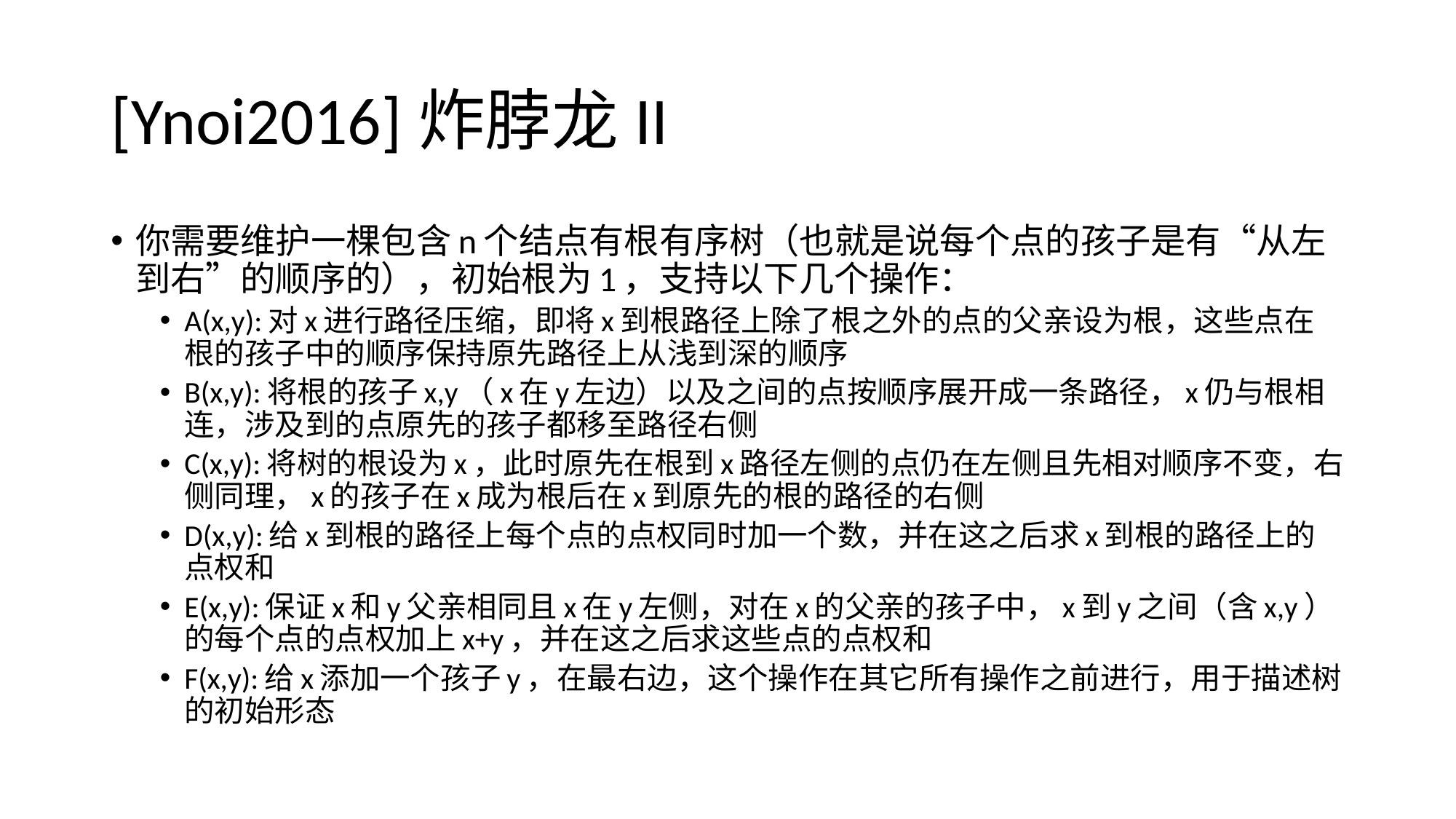

# [Ynoi2016]炸脖龙II
你需要维护一棵包含n个结点有根有序树（也就是说每个点的孩子是有“从左到右”的顺序的），初始根为1，支持以下几个操作：
A(x,y):对x进行路径压缩，即将x到根路径上除了根之外的点的父亲设为根，这些点在根的孩子中的顺序保持原先路径上从浅到深的顺序
B(x,y):将根的孩子x,y（x在y左边）以及之间的点按顺序展开成一条路径，x仍与根相连，涉及到的点原先的孩子都移至路径右侧
C(x,y):将树的根设为x，此时原先在根到x路径左侧的点仍在左侧且先相对顺序不变，右侧同理，x的孩子在x成为根后在x到原先的根的路径的右侧
D(x,y):给x到根的路径上每个点的点权同时加一个数，并在这之后求x到根的路径上的点权和
E(x,y):保证x和y父亲相同且x在y左侧，对在x的父亲的孩子中，x到y之间（含x,y）的每个点的点权加上x+y，并在这之后求这些点的点权和
F(x,y):给x添加一个孩子y，在最右边，这个操作在其它所有操作之前进行，用于描述树的初始形态